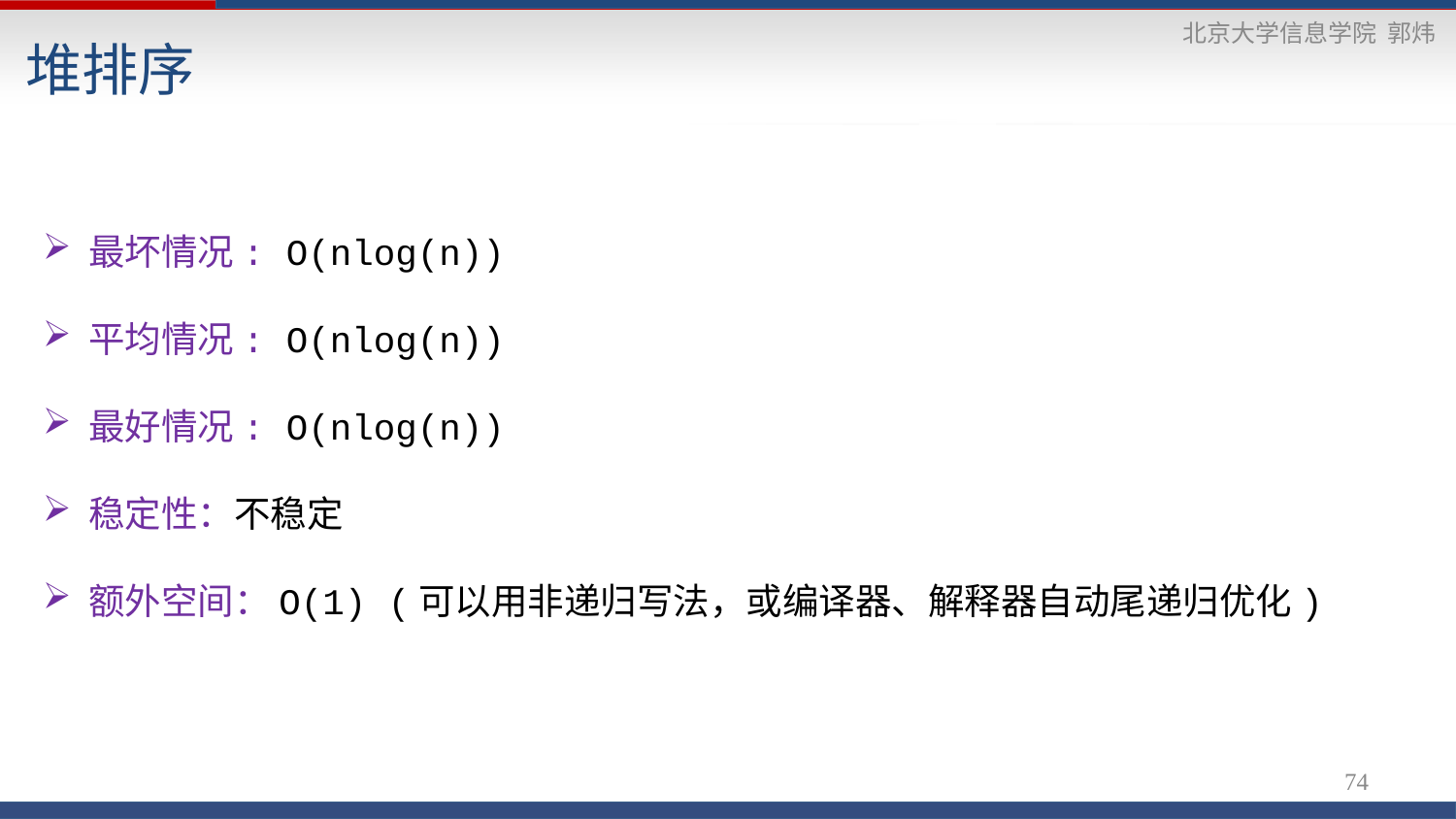

堆排序

最坏情况: O(nlog(n))

平均情况: O(nlog(n))

最好情况: O(nlog(n))

稳定性：不稳定

额外空间：O(1) (可以用非递归写法，或编译器、解释器自动尾递归优化)

74